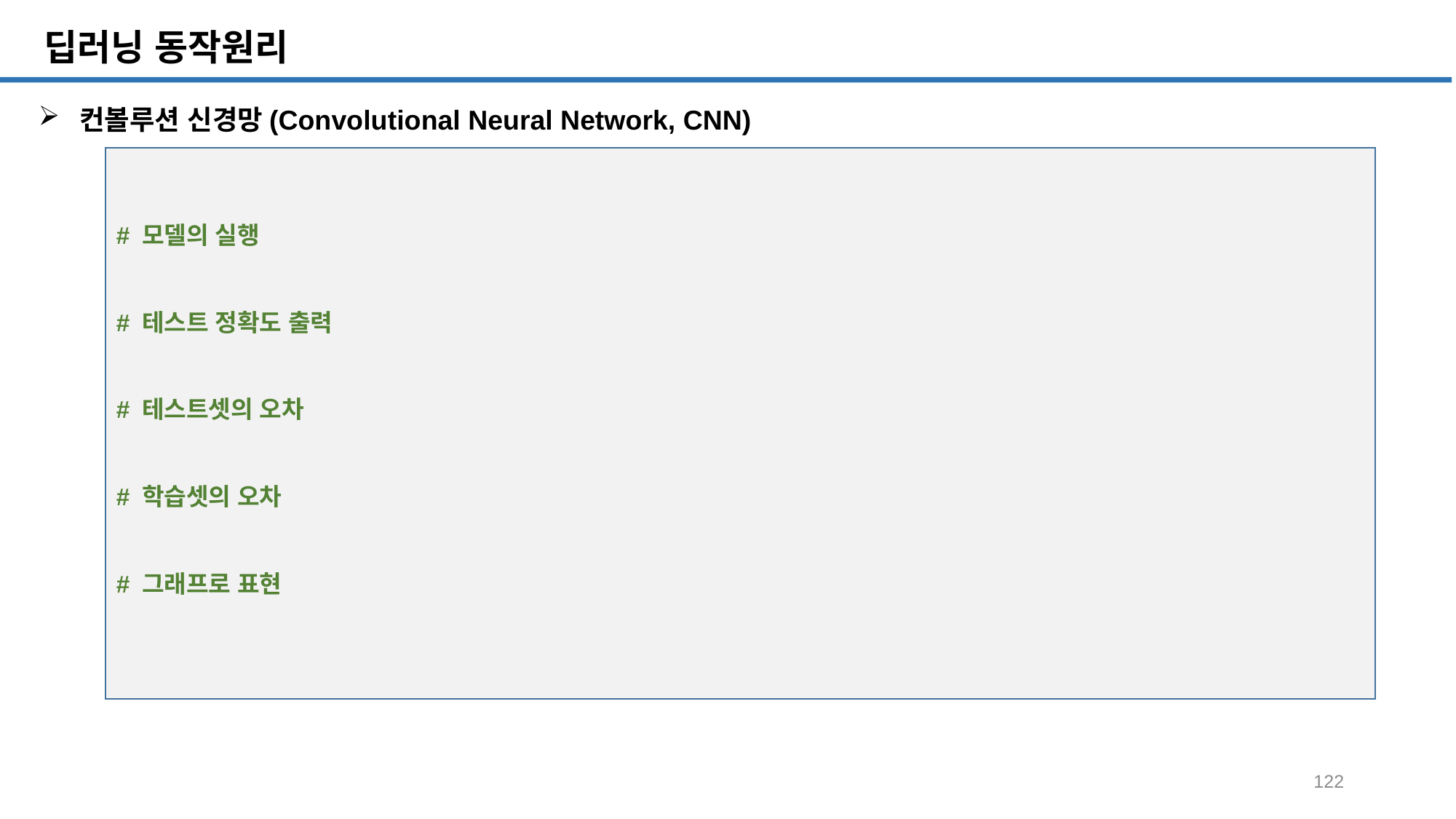

SQL 튜닝 개요
# 딥러닝 동작원리

컨볼루션 신경망(Convolutional Neural Network, CNN)

# 모델의 실행

# 테스트 정확도 출력

# 테스트셋의 오차

# 학습셋의 오차

# 그래프로 표현

122